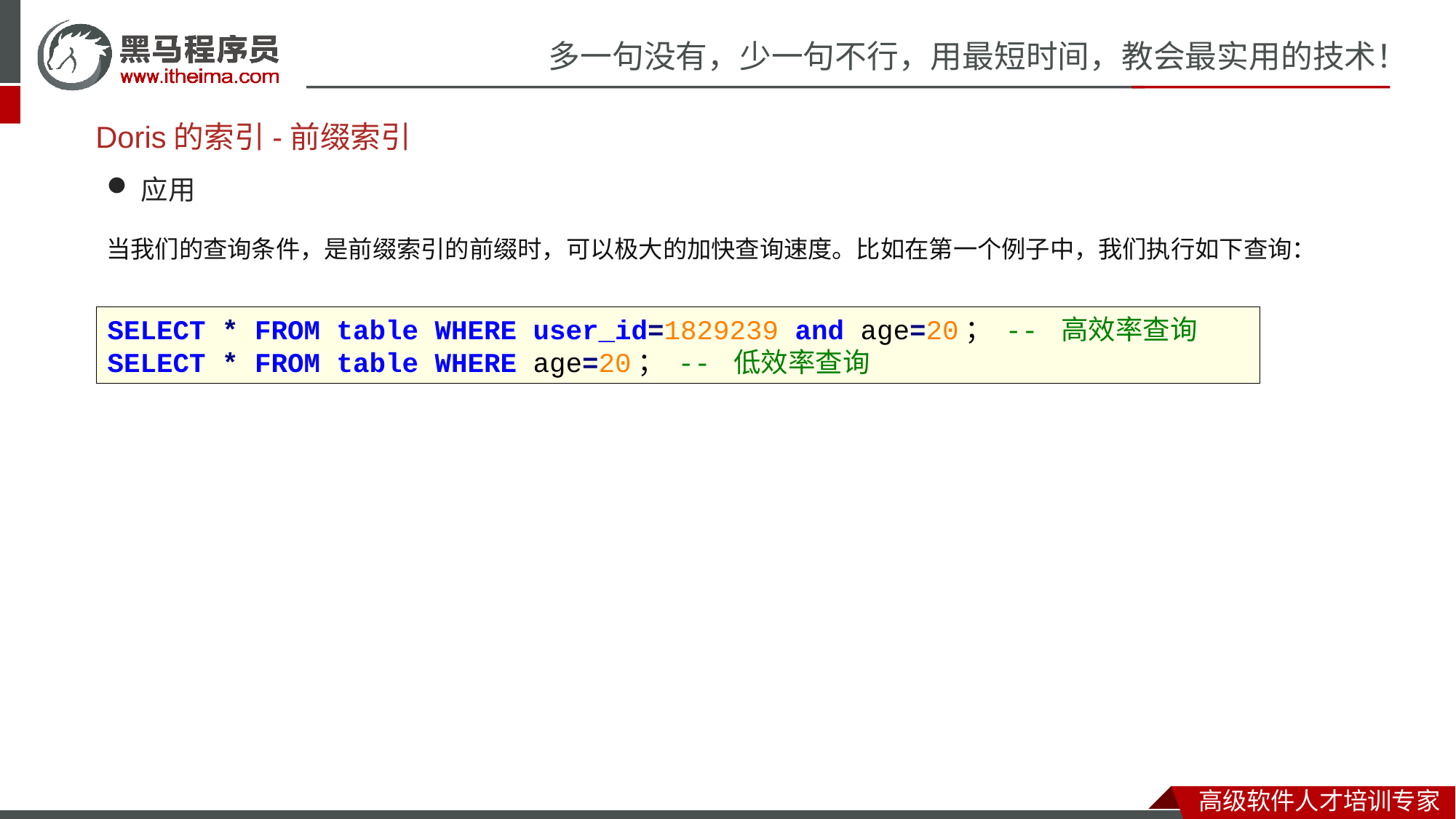

# Doris的索引-前缀索引

应用
当我们的查询条件，是前缀索引的前缀时，可以极大的加快查询速度。比如在第一个例子中，我们执行如下查询：
SELECT * FROM table WHERE user_id=1829239 and age=20； -- 高效率查询 SELECT * FROM table WHERE age=20； -- 低效率查询